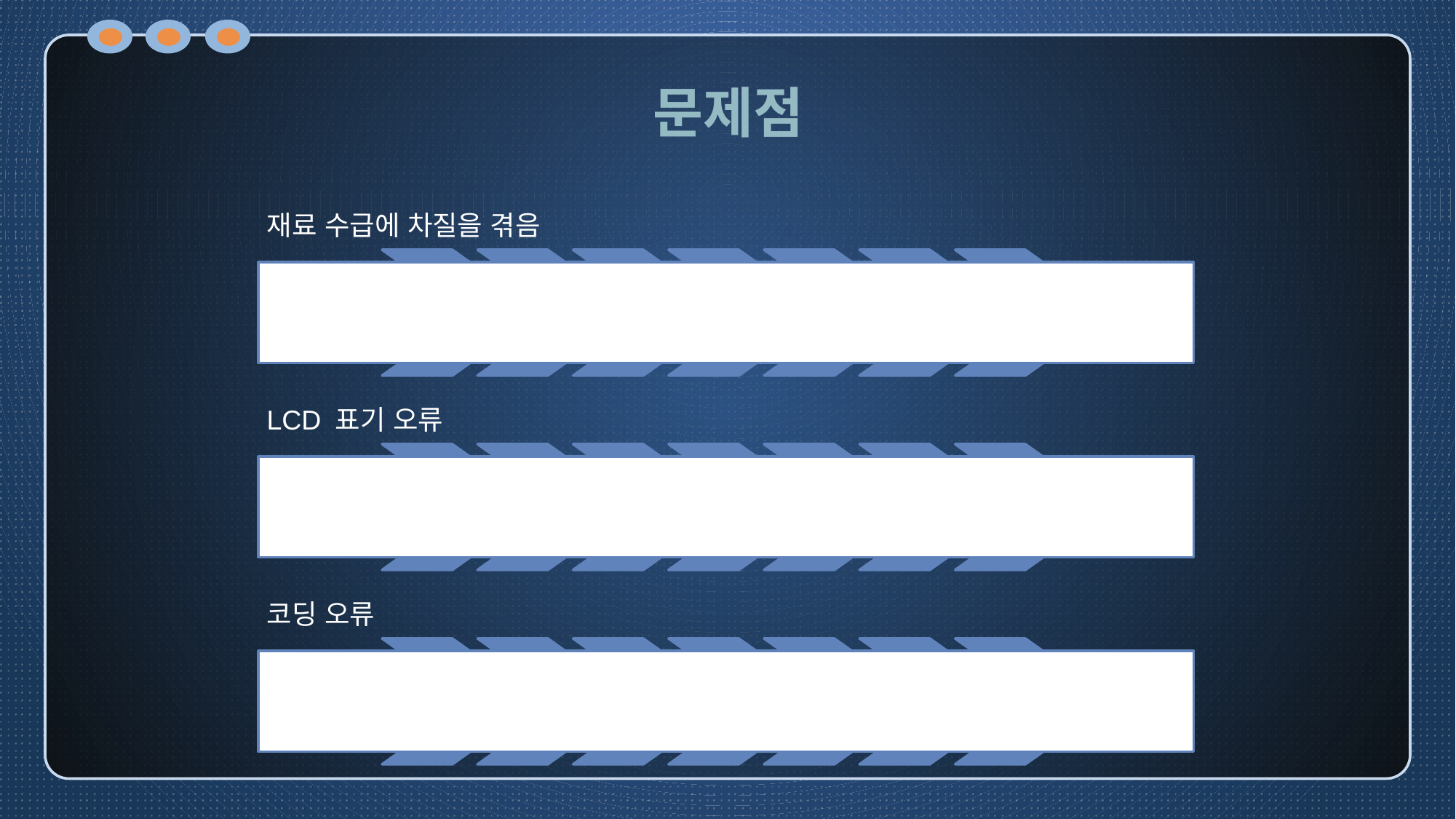

# 문제점
재료 수급에 차질을 겪음
W135 홀센서 작동 오류 – A04E 홀센서 구매
LCD 표기 오류
LCD 출력시 글자가 깨지고 엘리베이터 정지시간이 지연되었음
코딩 오류
미처 발견하지못한 헤더파일 오류와 자잘한 충돌 및 오류가 많았음